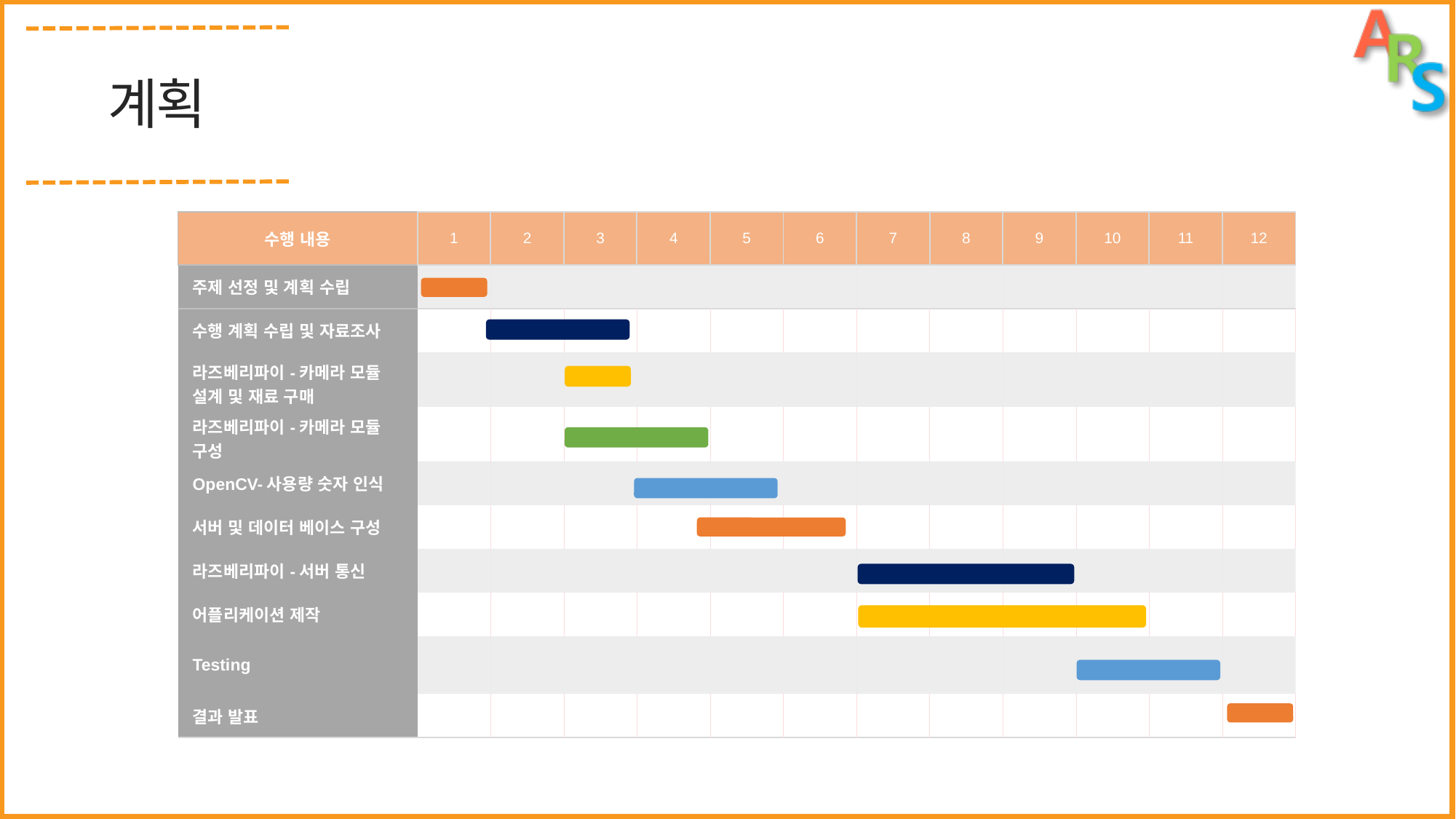

계획
| 수행 내용 | 1 | 2 | 3 | 4 | 5 | 6 | 7 | 8 | 9 | 10 | 11 | 12 |
| --- | --- | --- | --- | --- | --- | --- | --- | --- | --- | --- | --- | --- |
| 주제 선정 및 계획 수립 |  |  |  |  |  |  |  |  |  |  |  |  |
| 수행 계획 수립 및 자료조사 |  |  |  |  |  |  |  |  |  |  |  |  |
| 라즈베리파이-카메라 모듈 설계 및 재료 구매 |  |  |  |  |  |  |  |  |  |  |  |  |
| 라즈베리파이-카메라 모듈 구성 |  |  |  |  |  |  |  |  |  |  |  |  |
| OpenCV-사용량 숫자 인식 |  |  |  |  |  |  |  |  |  |  |  |  |
| 서버 및 데이터 베이스 구성 |  |  |  |  |  |  |  |  |  |  |  |  |
| 라즈베리파이-서버 통신 |  |  |  |  |  |  |  |  |  |  |  |  |
| 어플리케이션 제작 |  |  |  |  |  |  |  |  |  |  |  |  |
| Testing |  |  |  |  |  |  |  |  |  |  |  |  |
| 결과 발표 |  |  |  |  |  |  |  |  |  |  |  |  |